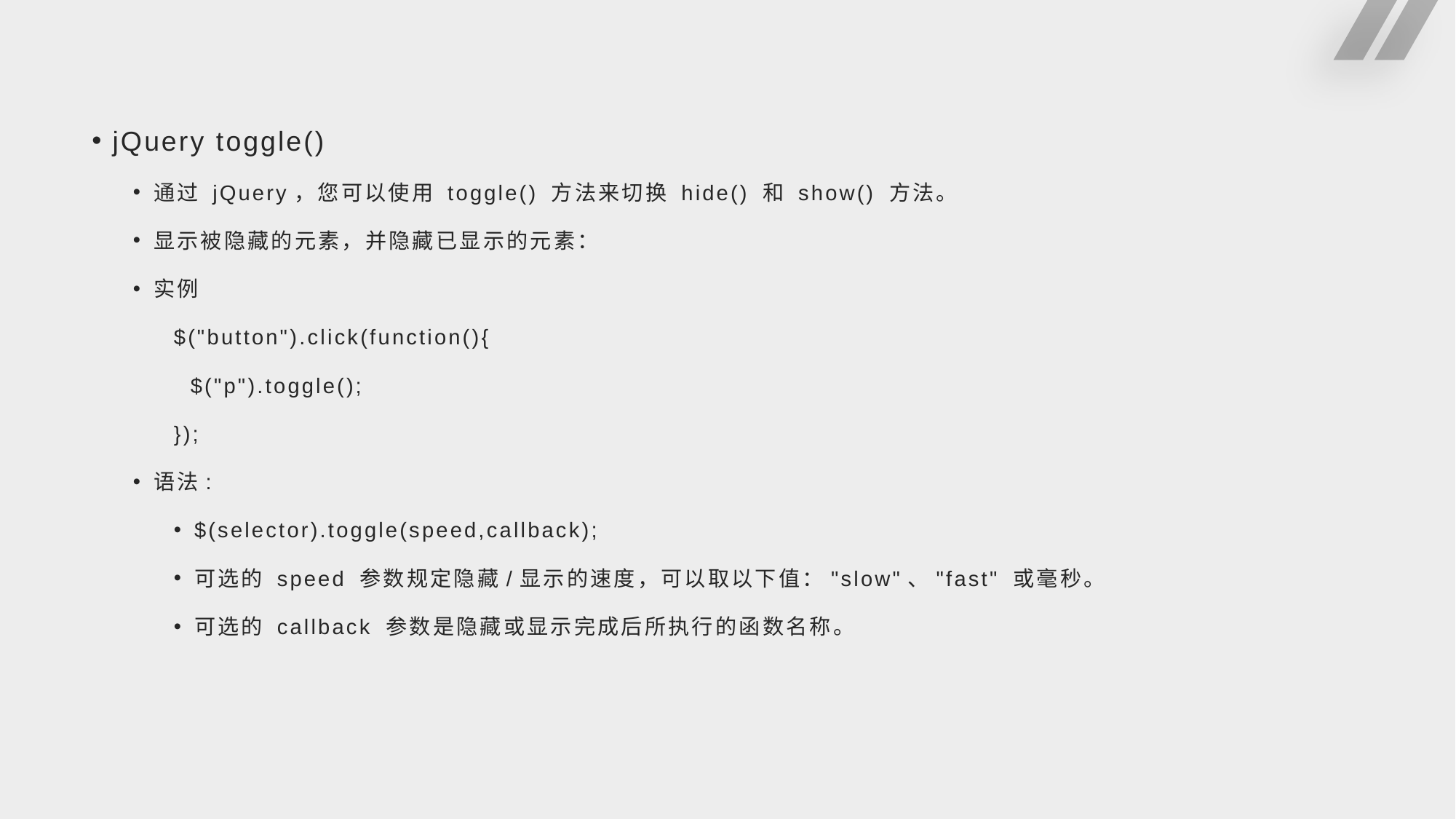

#
jQuery toggle()
通过 jQuery，您可以使用 toggle() 方法来切换 hide() 和 show() 方法。
显示被隐藏的元素，并隐藏已显示的元素：
实例
$("button").click(function(){
  $("p").toggle();
});
语法:
$(selector).toggle(speed,callback);
可选的 speed 参数规定隐藏/显示的速度，可以取以下值："slow"、"fast" 或毫秒。
可选的 callback 参数是隐藏或显示完成后所执行的函数名称。